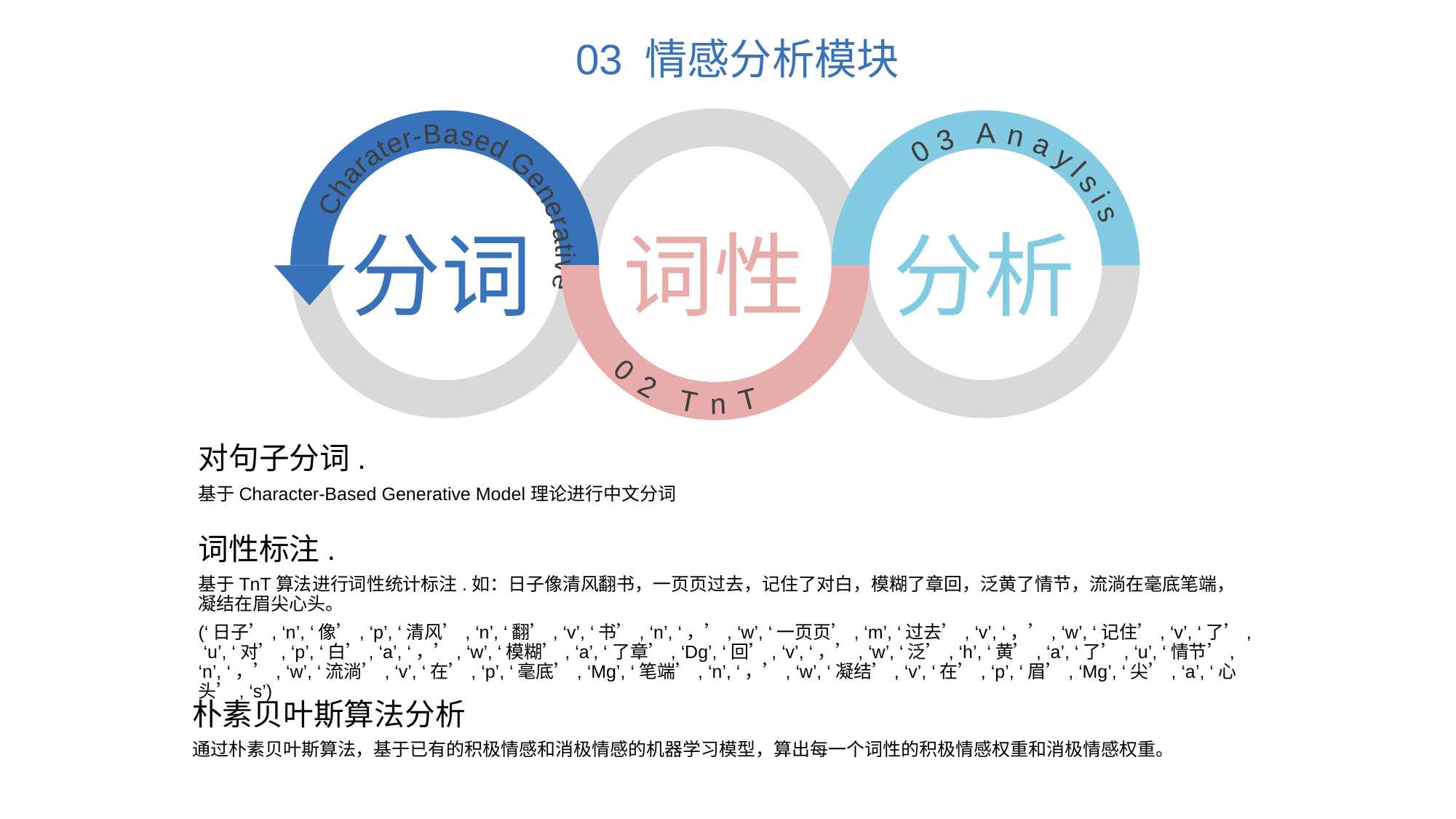

03 情感分析模块

Charater-Based Generative

03 Anaylsis
        02 TnT

分词
词性
分析

对句子分词.
基于Character-Based Generative Model理论进行中文分词
词性标注.
基于TnT算法进行词性统计标注.如：日子像清风翻书，一页页过去，记住了对白，模糊了章回，泛黄了情节，流淌在毫底笔端，凝结在眉尖心头。
(‘日子’, ‘n’, ‘像’, ‘p’, ‘清风’, ‘n’, ‘翻’, ‘v’, ‘书’, ‘n’, ‘，’, ‘w’, ‘一页页’, ‘m’, ‘过去’, ‘v’, ‘，’, ‘w’, ‘记住’, ‘v’, ‘了’, ‘u’, ‘对’, ‘p’, ‘白’, ‘a’, ‘，’, ‘w’, ‘模糊’, ‘a’, ‘了章’, ‘Dg’, ‘回’, ‘v’, ‘，’, ‘w’, ‘泛’, ‘h’, ‘黄’, ‘a’, ‘了’, ‘u’, ‘情节’, ‘n’, ‘，’, ‘w’, ‘流淌’, ‘v’, ‘在’, ‘p’, ‘毫底’, ‘Mg’, ‘笔端’, ‘n’, ‘，’, ‘w’, ‘凝结’, ‘v’, ‘在’, ‘p’, ‘眉’, ‘Mg’, ‘尖’, ‘a’, ‘心头’, ‘s’)
朴素贝叶斯算法分析
通过朴素贝叶斯算法，基于已有的积极情感和消极情感的机器学习模型，算出每一个词性的积极情感权重和消极情感权重。